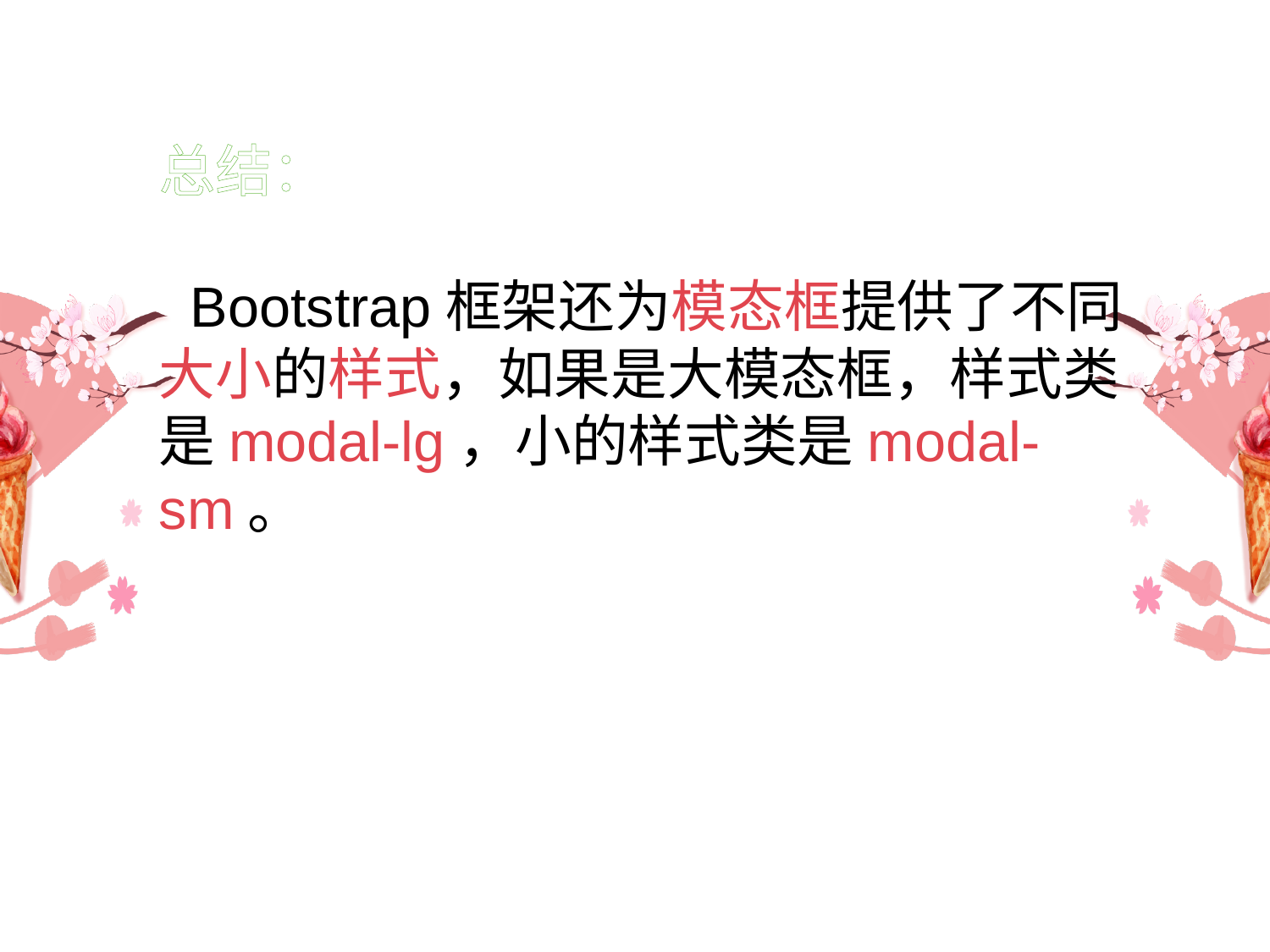

总结：

  Bootstrap框架还为模态框提供了不同大小的样式，如果是大模态框，样式类是modal-lg，小的样式类是modal-sm。